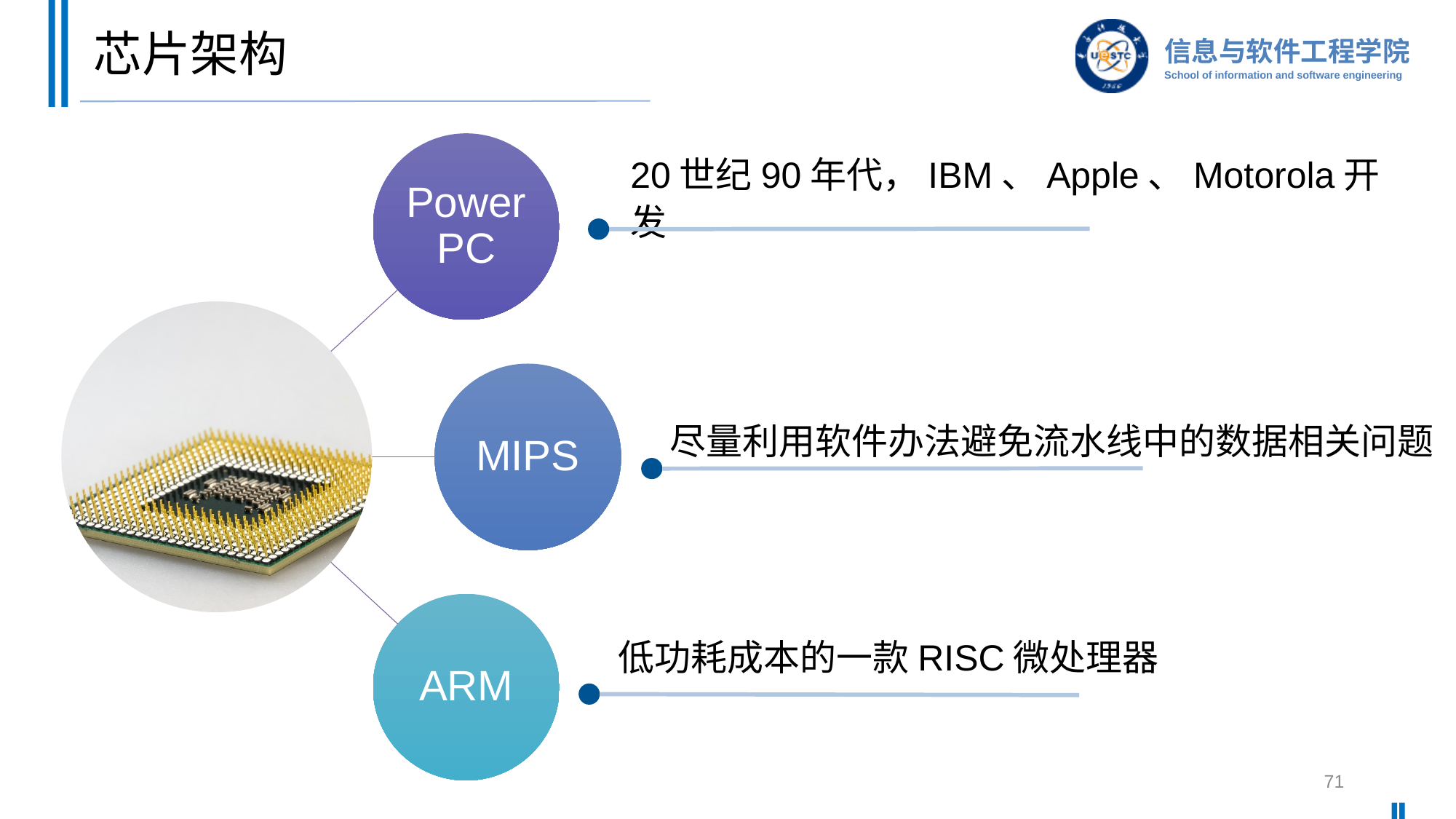

# 芯片架构
Power PC
20世纪90年代，IBM、Apple、Motorola开发

MIPS
尽量利用软件办法避免流水线中的数据相关问题

ARM
低功耗成本的一款RISC微处理器

71